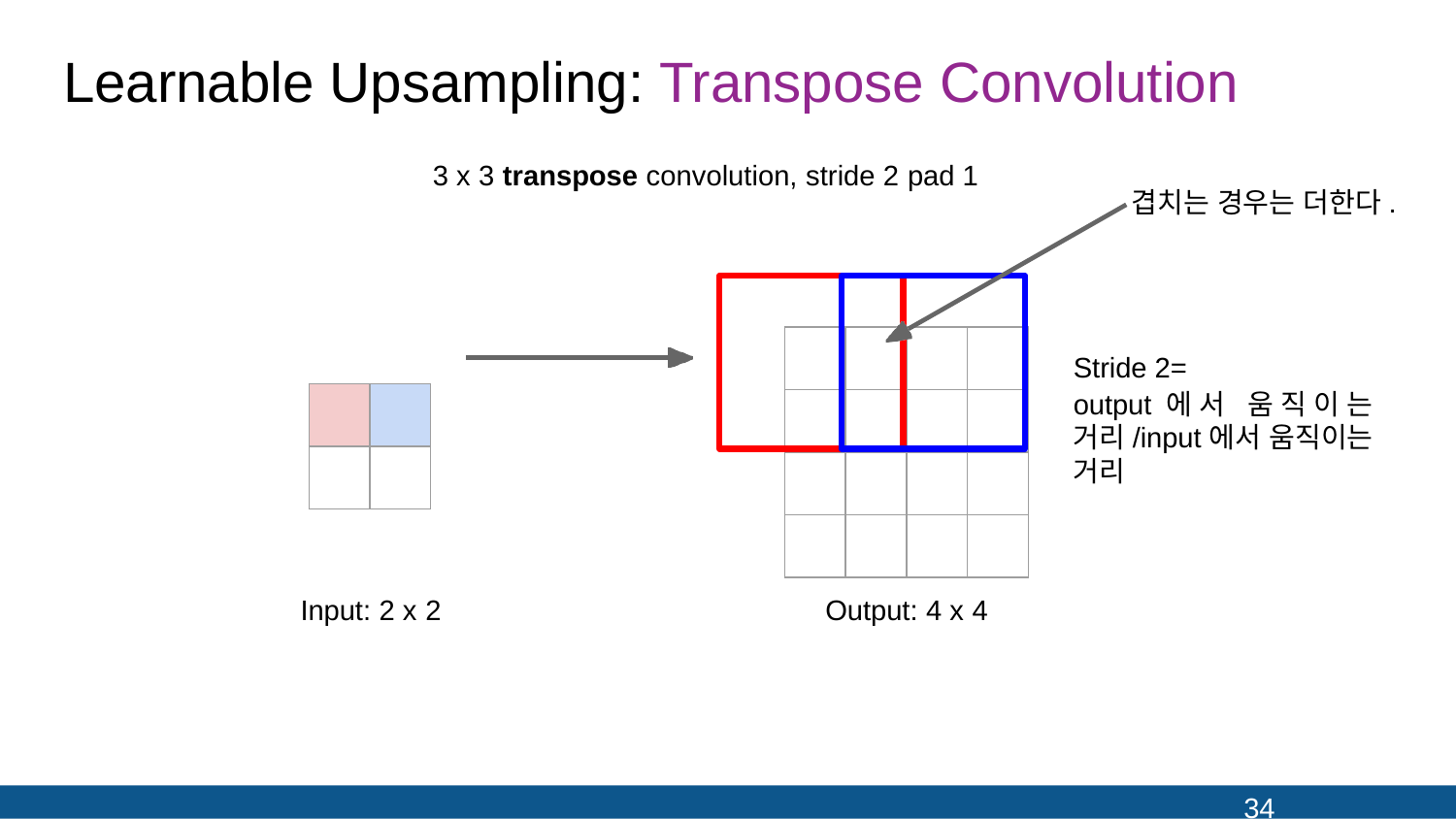

Learnable Upsampling: Transpose Convolution
#
3 x 3 transpose convolution, stride 2 pad 1
겹치는 경우는 더한다.

Stride 2=
output에서 움직이는 거리/input에서 움직이는 거리

|  |  |
| --- | --- |
|  |  |
Input: 2 x 2
Output: 4 x 4
34